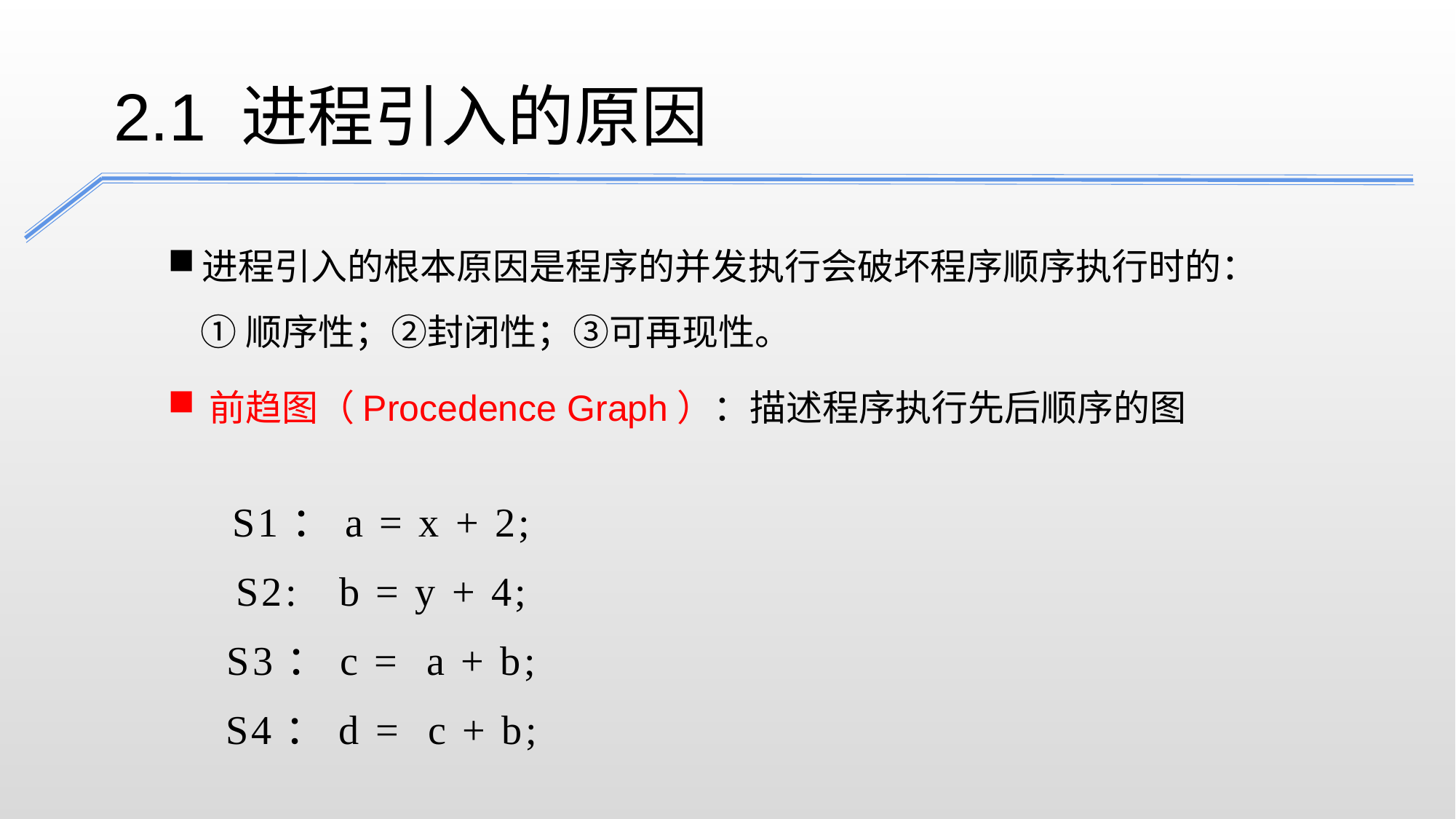

2.1 进程引入的原因
进程引入的根本原因是程序的并发执行会破坏程序顺序执行时的：
    ①顺序性；②封闭性；③可再现性。
前趋图（Procedence Graph）：描述程序执行先后顺序的图
S1：a = x + 2;
S2:   b = y + 4;
S3：c =  a + b;
S4：d =  c + b;